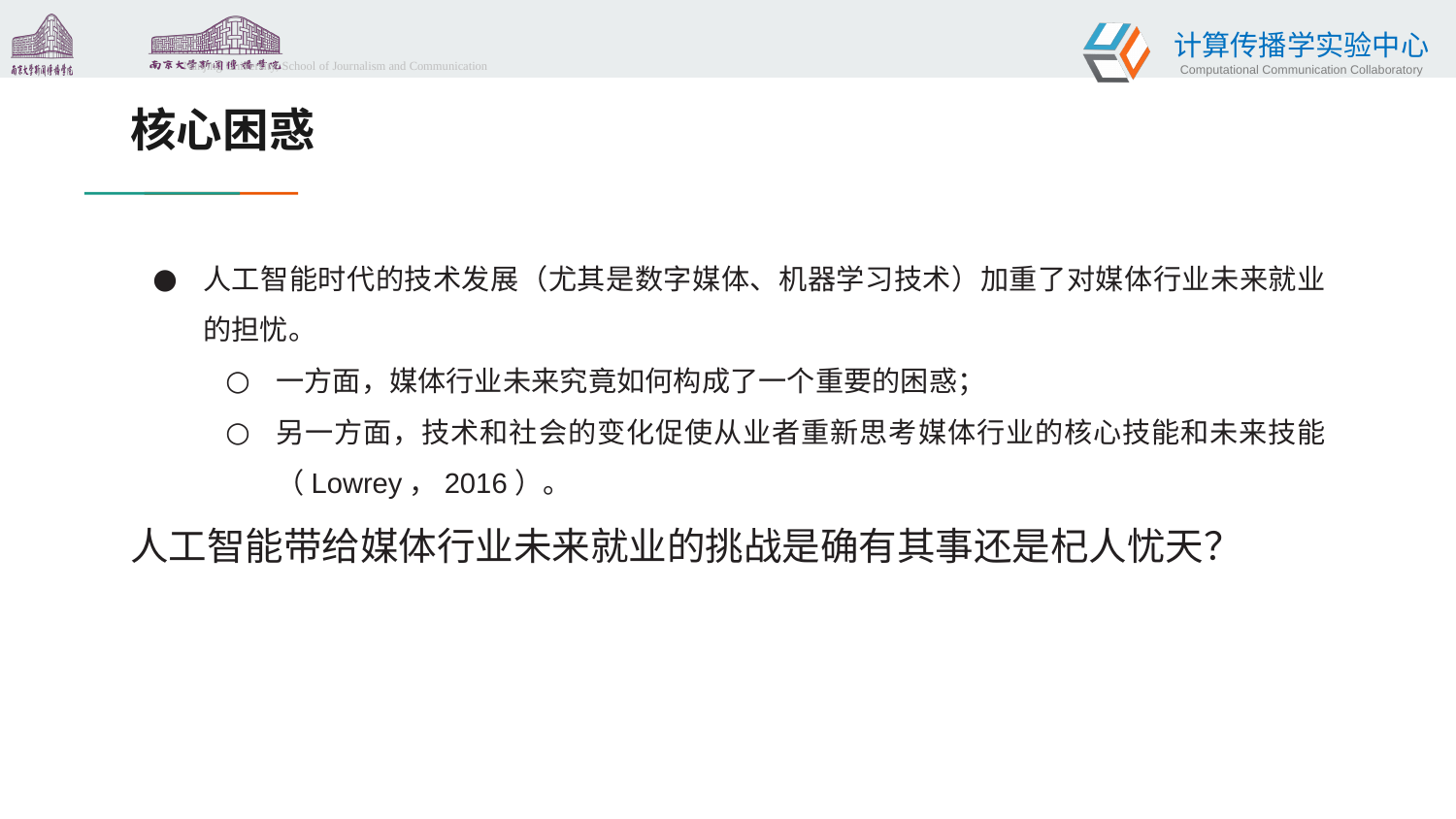

# 核心困惑
人工智能时代的技术发展（尤其是数字媒体、机器学习技术）加重了对媒体行业未来就业的担忧。
一方面，媒体行业未来究竟如何构成了一个重要的困惑；
另一方面，技术和社会的变化促使从业者重新思考媒体行业的核心技能和未来技能（Lowrey，2016）。
人工智能带给媒体行业未来就业的挑战是确有其事还是杞人忧天？